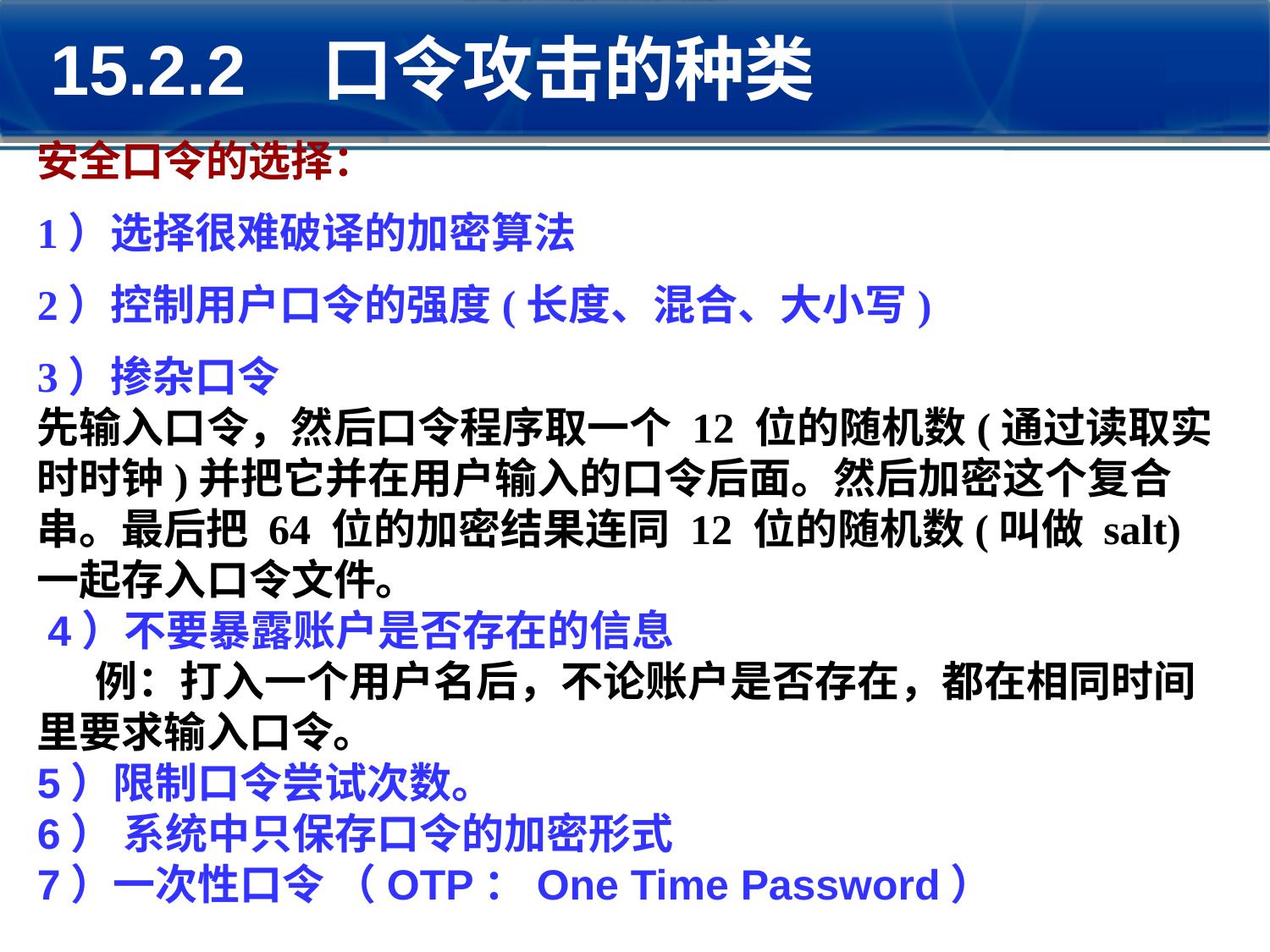

15.2.2   口令攻击的种类
安全口令的选择：
1）选择很难破译的加密算法
2）控制用户口令的强度(长度、混合、大小写)
3）掺杂口令
先输入口令，然后口令程序取一个 12 位的随机数(通过读取实时时钟)并把它并在用户输入的口令后面。然后加密这个复合串。最后把 64 位的加密结果连同 12 位的随机数(叫做 salt)一起存入口令文件。
 4）不要暴露账户是否存在的信息
     例：打入一个用户名后，不论账户是否存在，都在相同时间里要求输入口令。
5）限制口令尝试次数。
6） 系统中只保存口令的加密形式
7）一次性口令 （OTP：One Time Password）